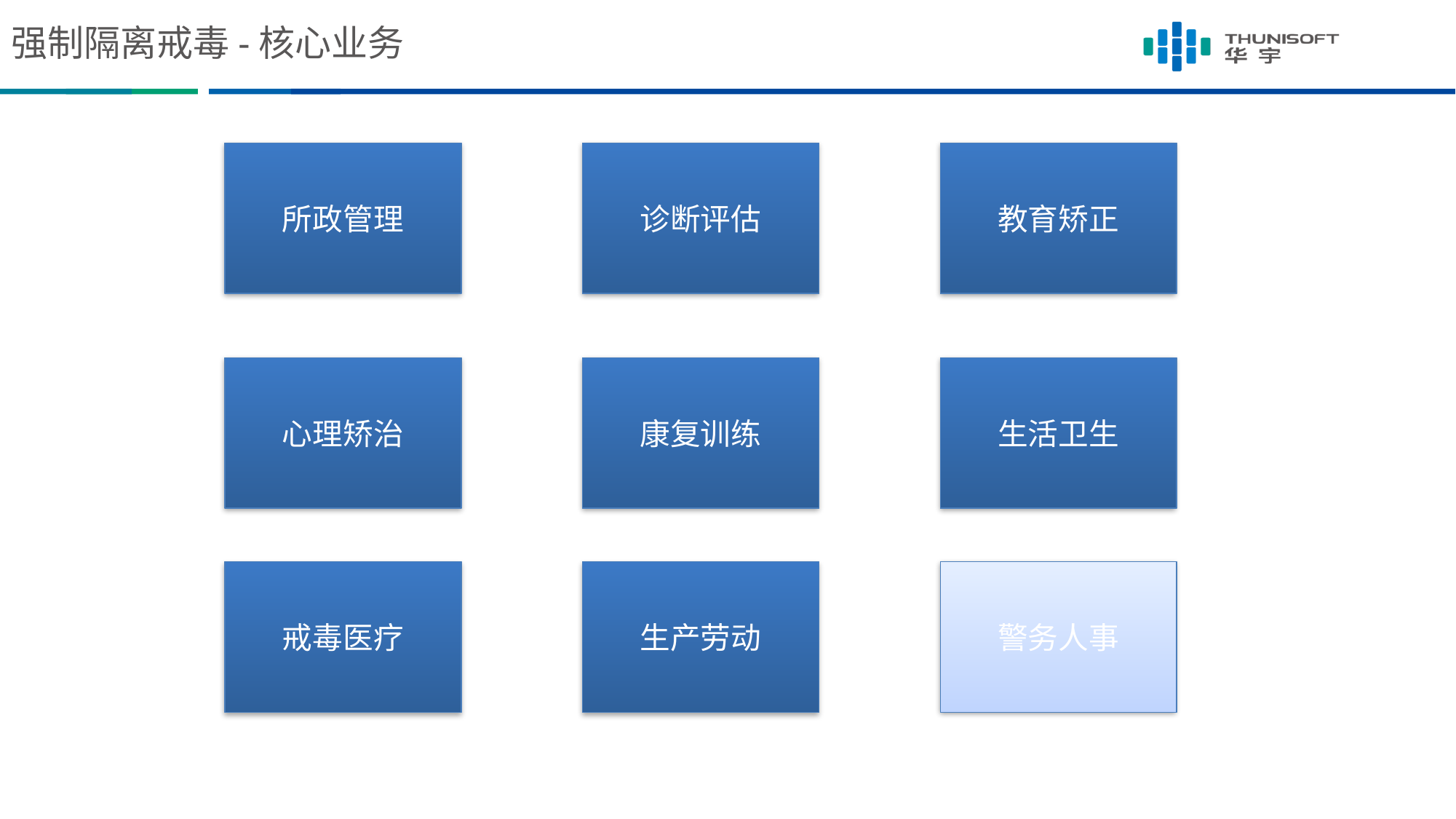

# 强制隔离戒毒-核心业务
所政管理
诊断评估
教育矫正
心理矫治
康复训练
生活卫生
戒毒医疗
生产劳动
警务人事

21